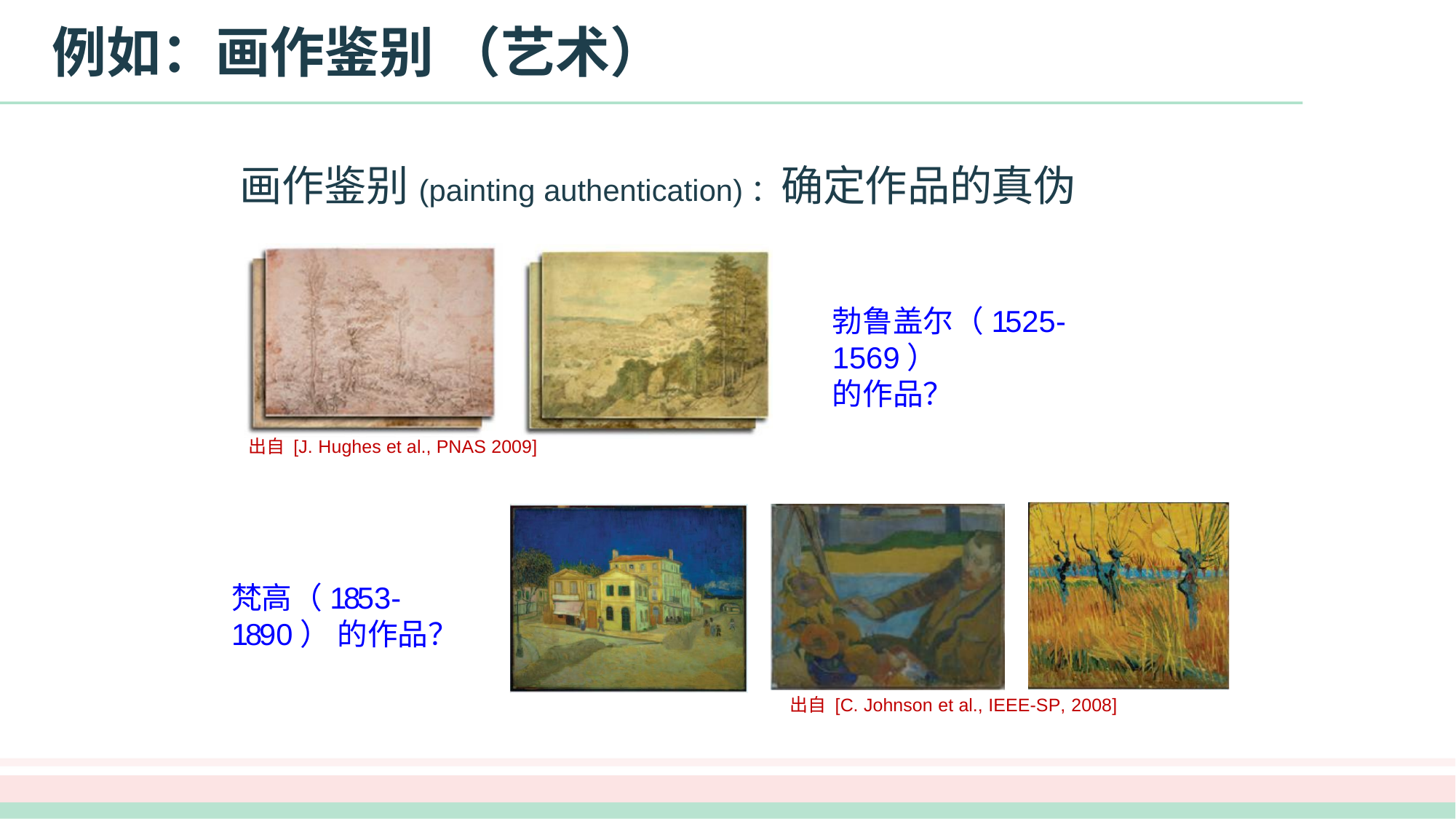

# 例如：画作鉴别 （艺术）
画作鉴别(painting authentication)：确定作品的真伪

勃鲁盖尔（1525-1569）
的作品？
出自 [J. Hughes et al., PNAS 2009]

梵高（1853-1890） 的作品？
出自 [C. Johnson et al., IEEE-SP, 2008]